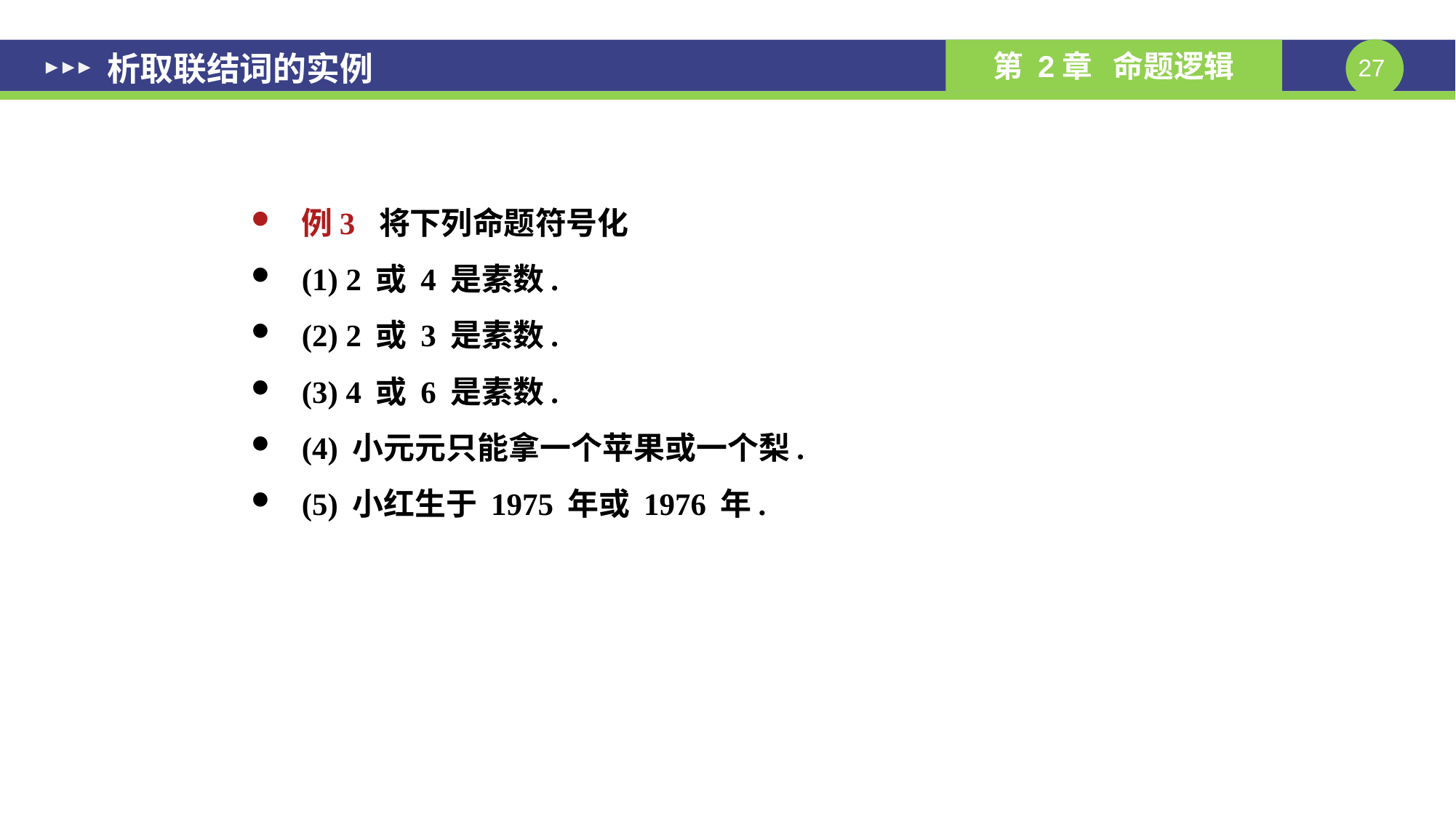

# 析取联结词的实例
例3  将下列命题符号化
(1) 2 或 4 是素数.
(2) 2 或 3 是素数.
(3) 4 或 6 是素数.
(4) 小元元只能拿一个苹果或一个梨.
(5) 小红生于 1975 年或 1976 年.